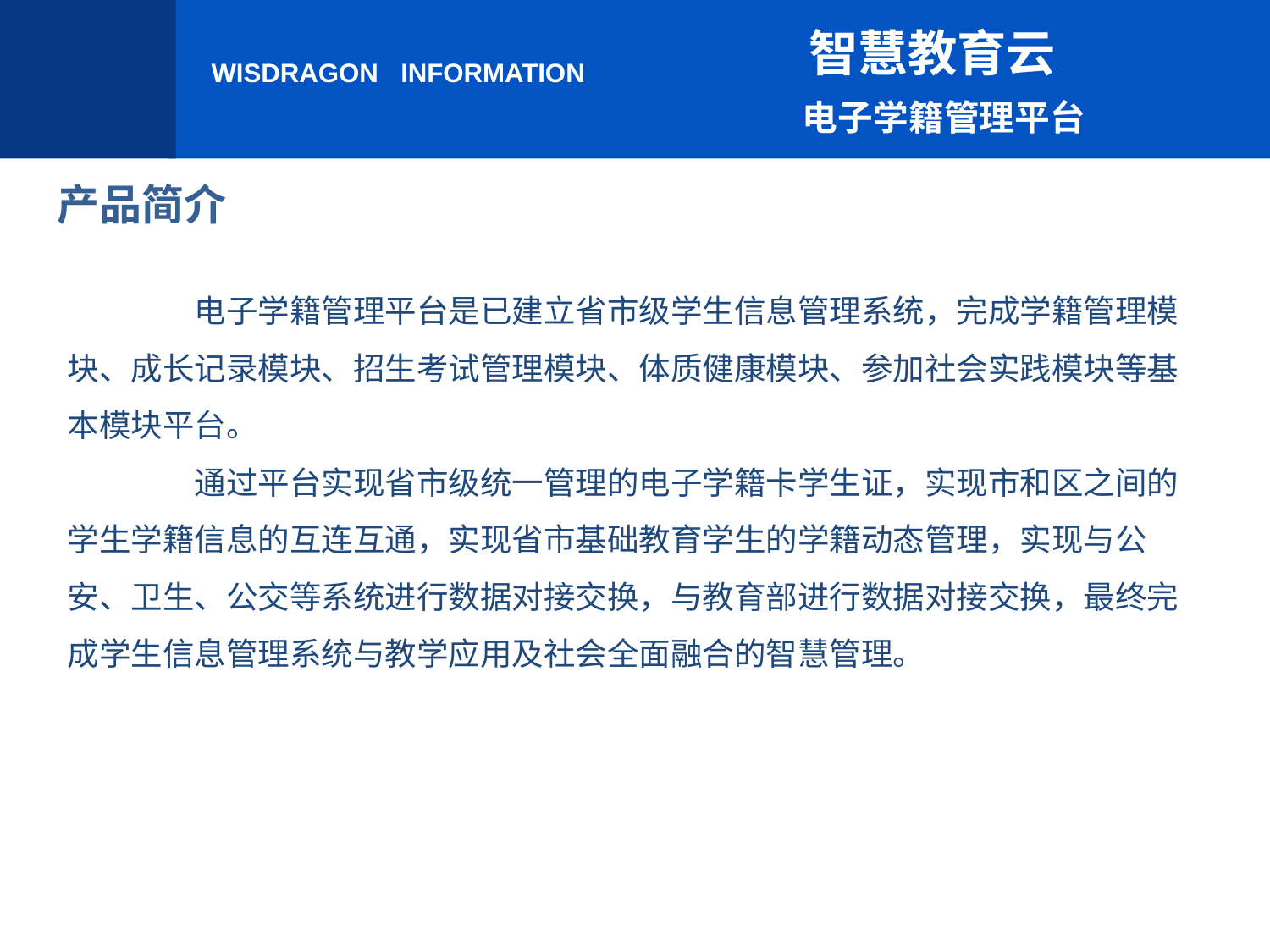

智慧教育云
 电子学籍管理平台
产品简介

	电子学籍管理平台是已建立省市级学生信息管理系统，完成学籍管理模块、成长记录模块、招生考试管理模块、体质健康模块、参加社会实践模块等基本模块平台。
	通过平台实现省市级统一管理的电子学籍卡学生证，实现市和区之间的学生学籍信息的互连互通，实现省市基础教育学生的学籍动态管理，实现与公安、卫生、公交等系统进行数据对接交换，与教育部进行数据对接交换，最终完成学生信息管理系统与教学应用及社会全面融合的智慧管理。